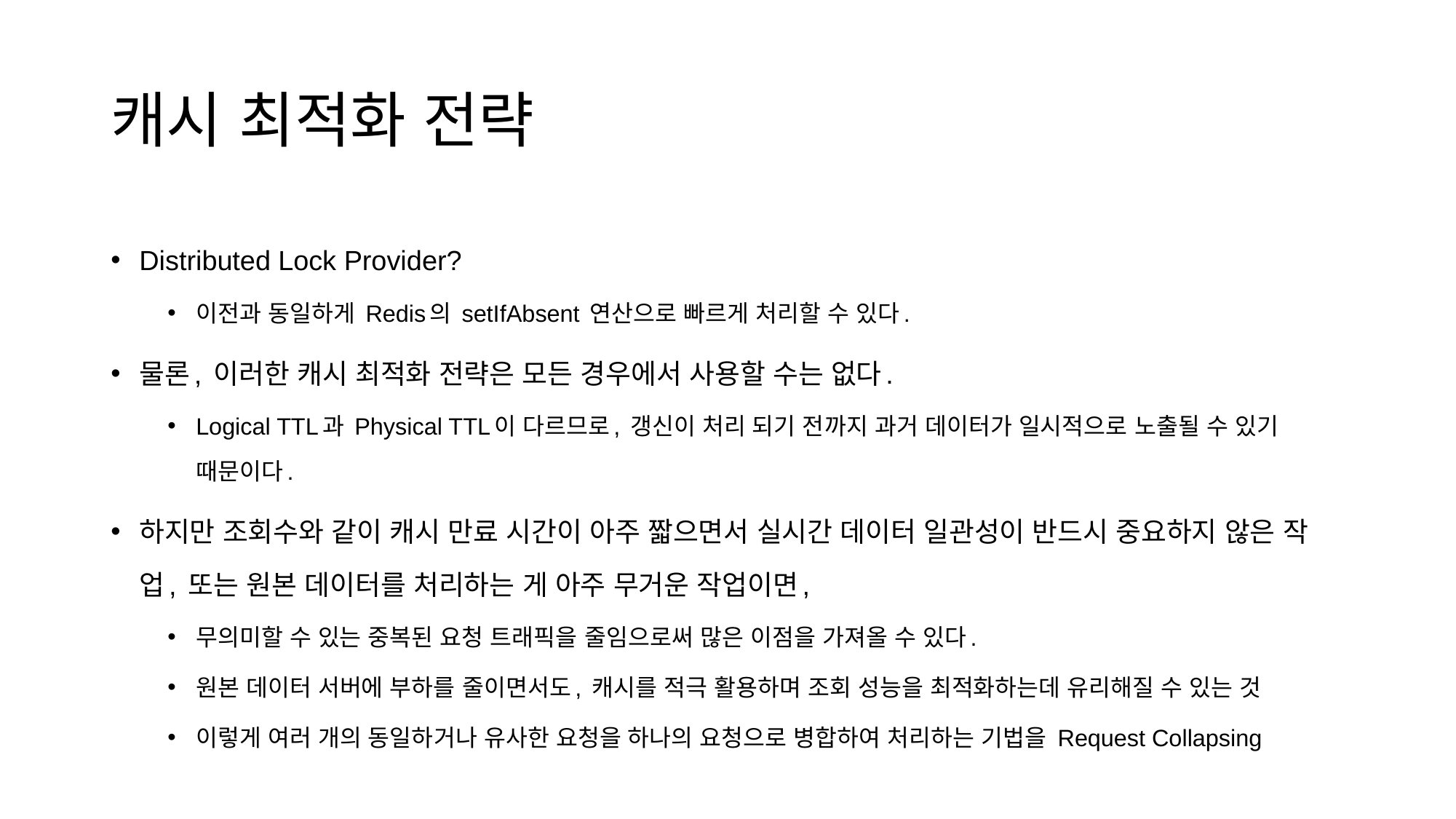

# 캐시 최적화 전략
Distributed Lock Provider?
이전과 동일하게 Redis의 setIfAbsent 연산으로 빠르게 처리할 수 있다.
물론, 이러한 캐시 최적화 전략은 모든 경우에서 사용할 수는 없다.
Logical TTL과 Physical TTL이 다르므로, 갱신이 처리 되기 전까지 과거 데이터가 일시적으로 노출될 수 있기 때문이다.
하지만 조회수와 같이 캐시 만료 시간이 아주 짧으면서 실시간 데이터 일관성이 반드시 중요하지 않은 작업, 또는 원본 데이터를 처리하는 게 아주 무거운 작업이면,
무의미할 수 있는 중복된 요청 트래픽을 줄임으로써 많은 이점을 가져올 수 있다.
원본 데이터 서버에 부하를 줄이면서도, 캐시를 적극 활용하며 조회 성능을 최적화하는데 유리해질 수 있는 것
이렇게 여러 개의 동일하거나 유사한 요청을 하나의 요청으로 병합하여 처리하는 기법을 Request Collapsing